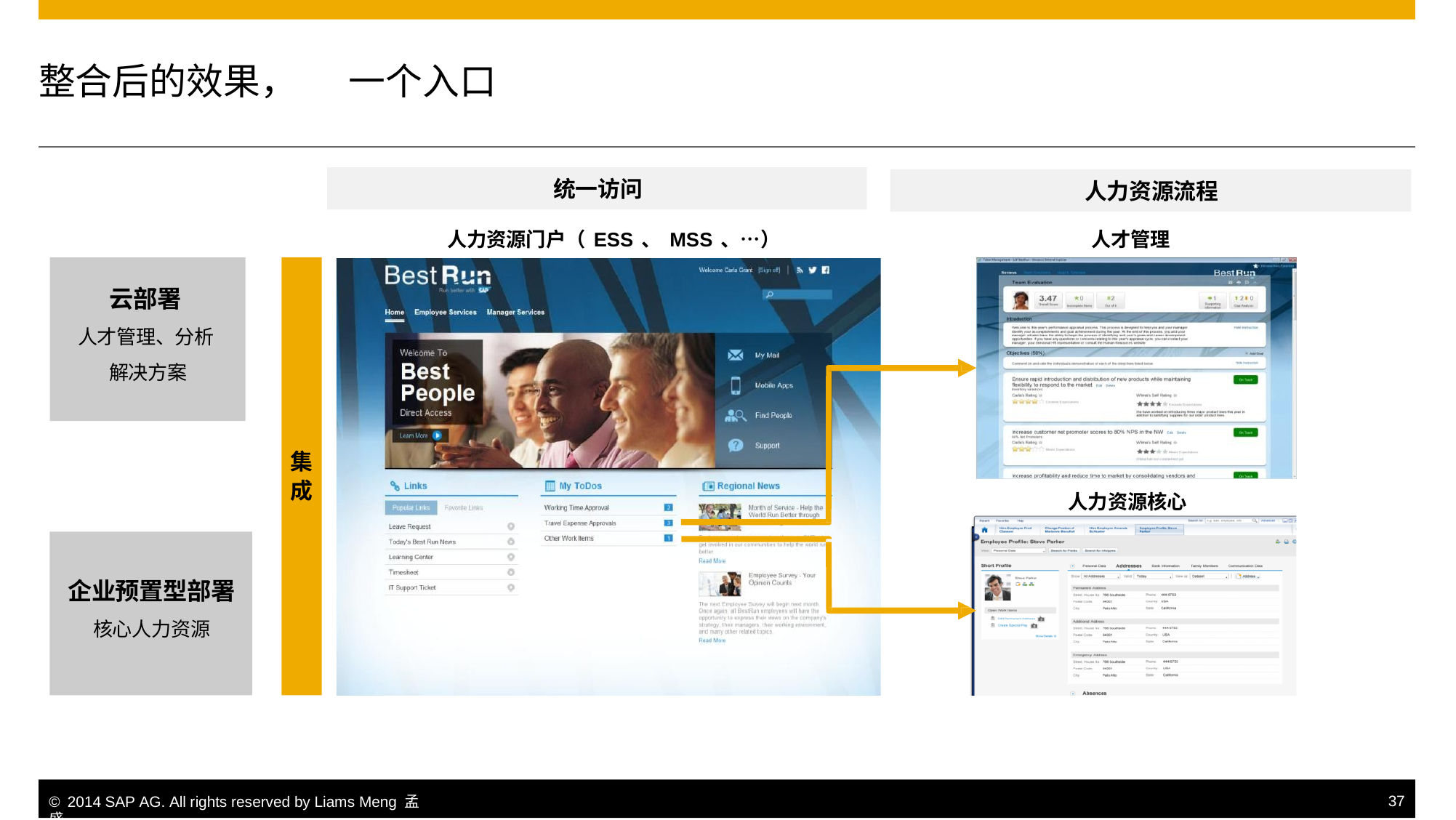

整合后的效果，
一个入口

统一访问

人力资源流程
人力资源门户（ESS、MSS、…）
人才管理

云部署
人才管理、分析
解决方案

集成
人力资源核心

企业预置型部署
核心人力资源

© 2014 SAP AG. All rights reserved by Liams Meng 孟盛.
37